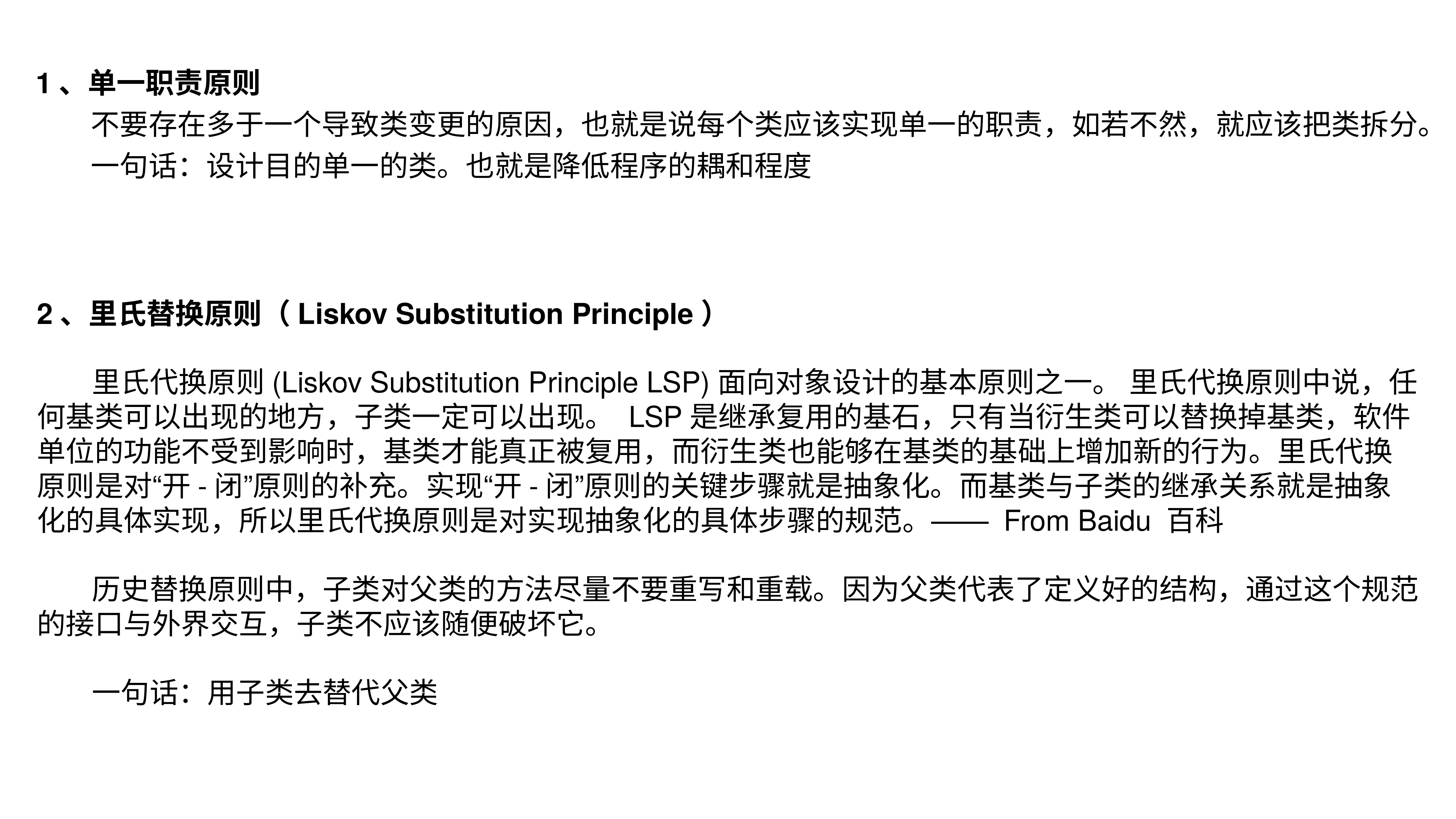

1、单一职责原则
      不要存在多于一个导致类变更的原因，也就是说每个类应该实现单一的职责，如若不然，就应该把类拆分。
      一句话：设计目的单一的类。也就是降低程序的耦和程度
2、里氏替换原则（Liskov Substitution Principle）
      里氏代换原则(Liskov Substitution Principle LSP)面向对象设计的基本原则之一。 里氏代换原则中说，任何基类可以出现的地方，子类一定可以出现。 LSP是继承复用的基石，只有当衍生类可以替换掉基类，软件单位的功能不受到影响时，基类才能真正被复用，而衍生类也能够在基类的基础上增加新的行为。里氏代换原则是对“开-闭”原则的补充。实现“开-闭”原则的关键步骤就是抽象化。而基类与子类的继承关系就是抽象化的具体实现，所以里氏代换原则是对实现抽象化的具体步骤的规范。—— From Baidu 百科
      历史替换原则中，子类对父类的方法尽量不要重写和重载。因为父类代表了定义好的结构，通过这个规范的接口与外界交互，子类不应该随便破坏它。
      一句话：用子类去替代父类